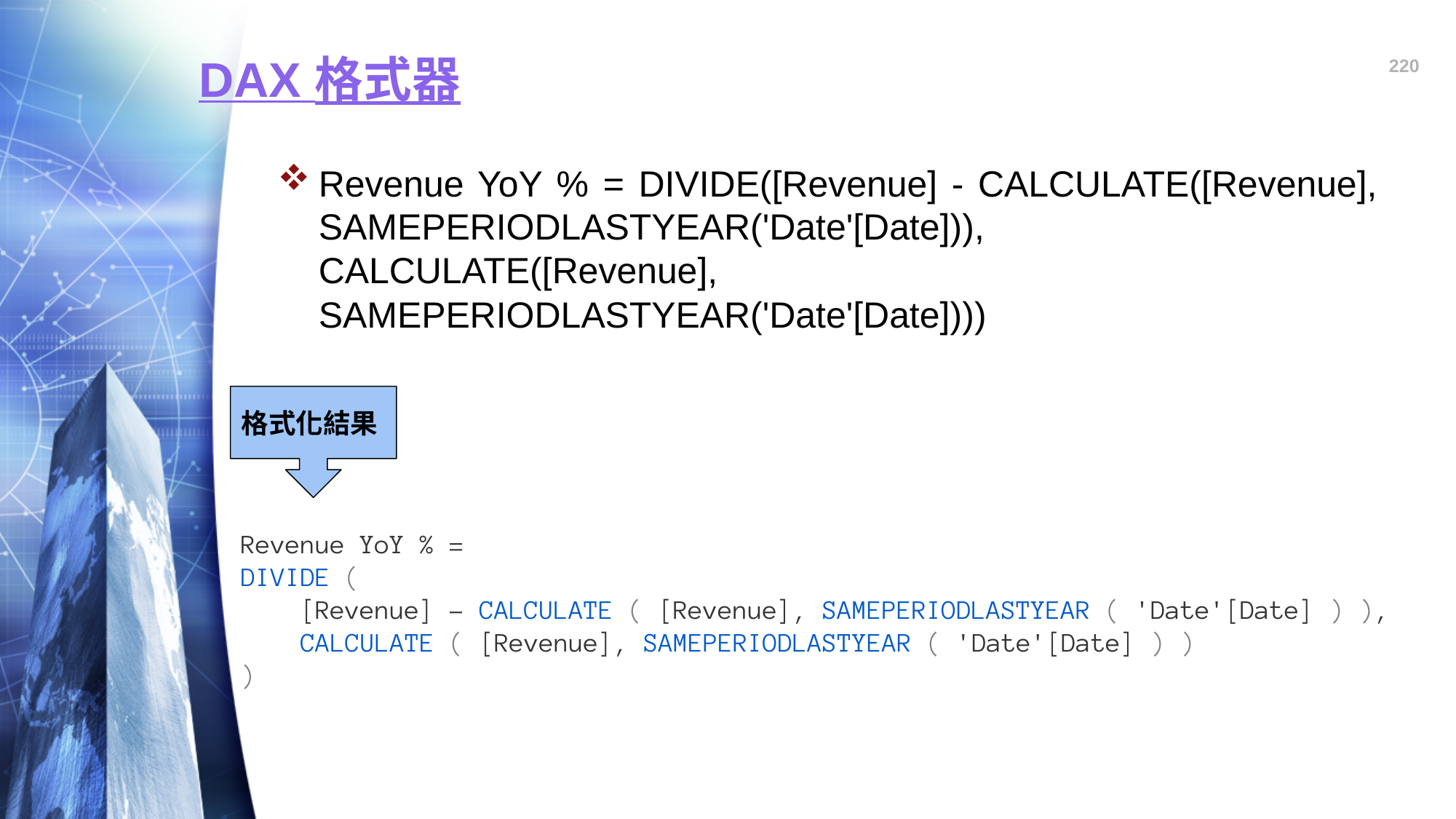

220
# DAX 格式器
Revenue YoY % = DIVIDE([Revenue] - CALCULATE([Revenue], SAMEPERIODLASTYEAR('Date'[Date])), CALCULATE([Revenue], SAMEPERIODLASTYEAR('Date'[Date])))
格式化結果
Revenue YoY % =
DIVIDE (
    [Revenue] - CALCULATE ( [Revenue], SAMEPERIODLASTYEAR ( 'Date'[Date] ) ),
    CALCULATE ( [Revenue], SAMEPERIODLASTYEAR ( 'Date'[Date] ) )
)